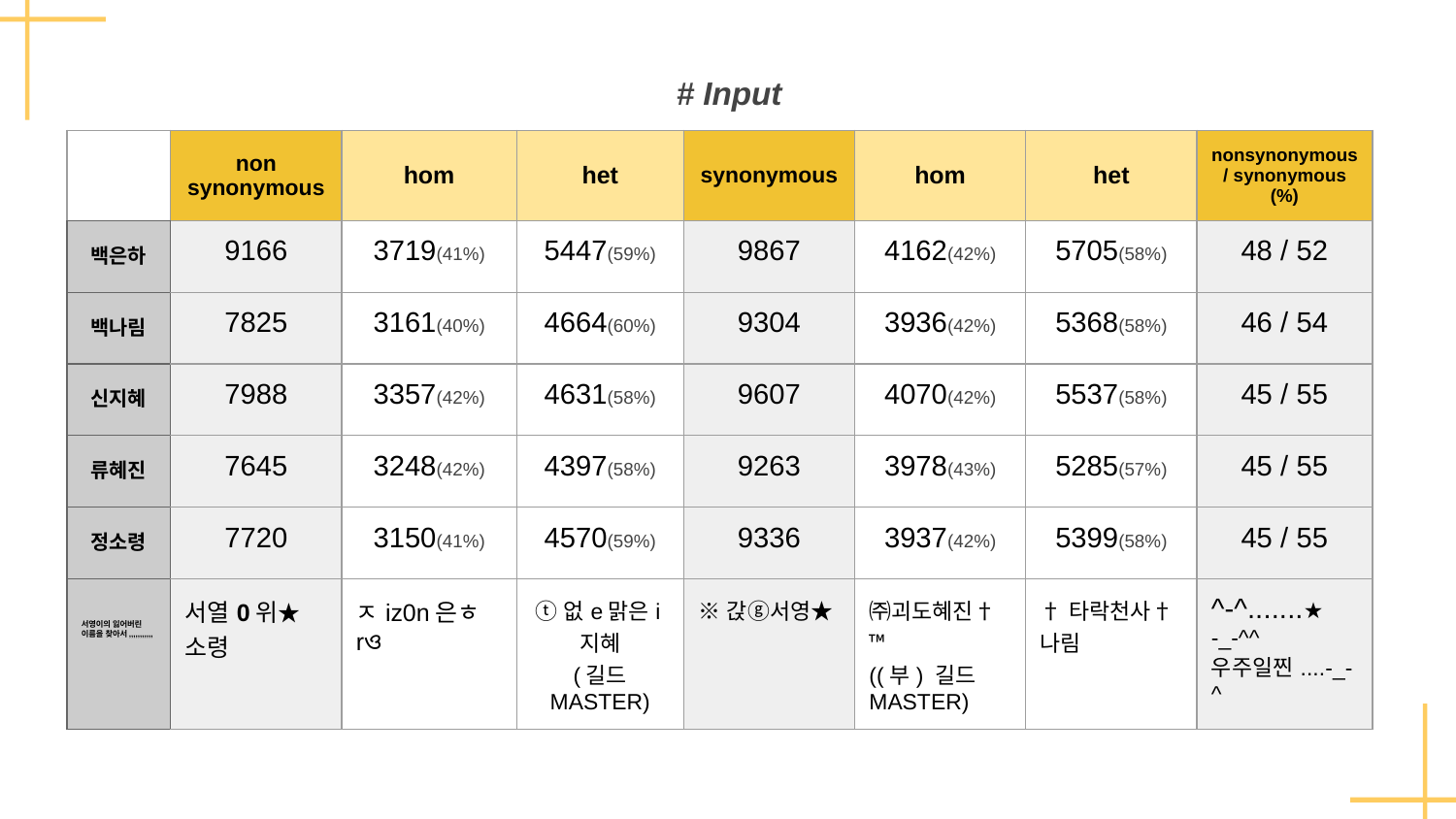

# Input
|  | non synonymous | hom | het | synonymous | hom | het | nonsynonymous/ synonymous (%) |
| --- | --- | --- | --- | --- | --- | --- | --- |
| 백은하 | 9166 | 3719(41%) | 5447(59%) | 9867 | 4162(42%) | 5705(58%) | 48 / 52 |
| 백나림 | 7825 | 3161(40%) | 4664(60%) | 9304 | 3936(42%) | 5368(58%) | 46 / 54 |
| 신지혜 | 7988 | 3357(42%) | 4631(58%) | 9607 | 4070(42%) | 5537(58%) | 45 / 55 |
| 류혜진 | 7645 | 3248(42%) | 4397(58%) | 9263 | 3978(43%) | 5285(57%) | 45 / 55 |
| 정소령 | 7720 | 3150(41%) | 4570(59%) | 9336 | 3937(42%) | 5399(58%) | 45 / 55 |
| 강서영 서영이의 잃어버린 이름을 찾아서,,,,,,,,,,, | 서열0위★소령 | ㅈiz0n은ㅎrও | ⓣ없e맑은i지혜 (길드 MASTER) | ※갅ⓖ서영★ | ㈜괴도혜진†™ ((부) 길드 MASTER) | †타락천사†나림 | ^-^.......★ -\_-^^ 우주일찐....-\_-^ |